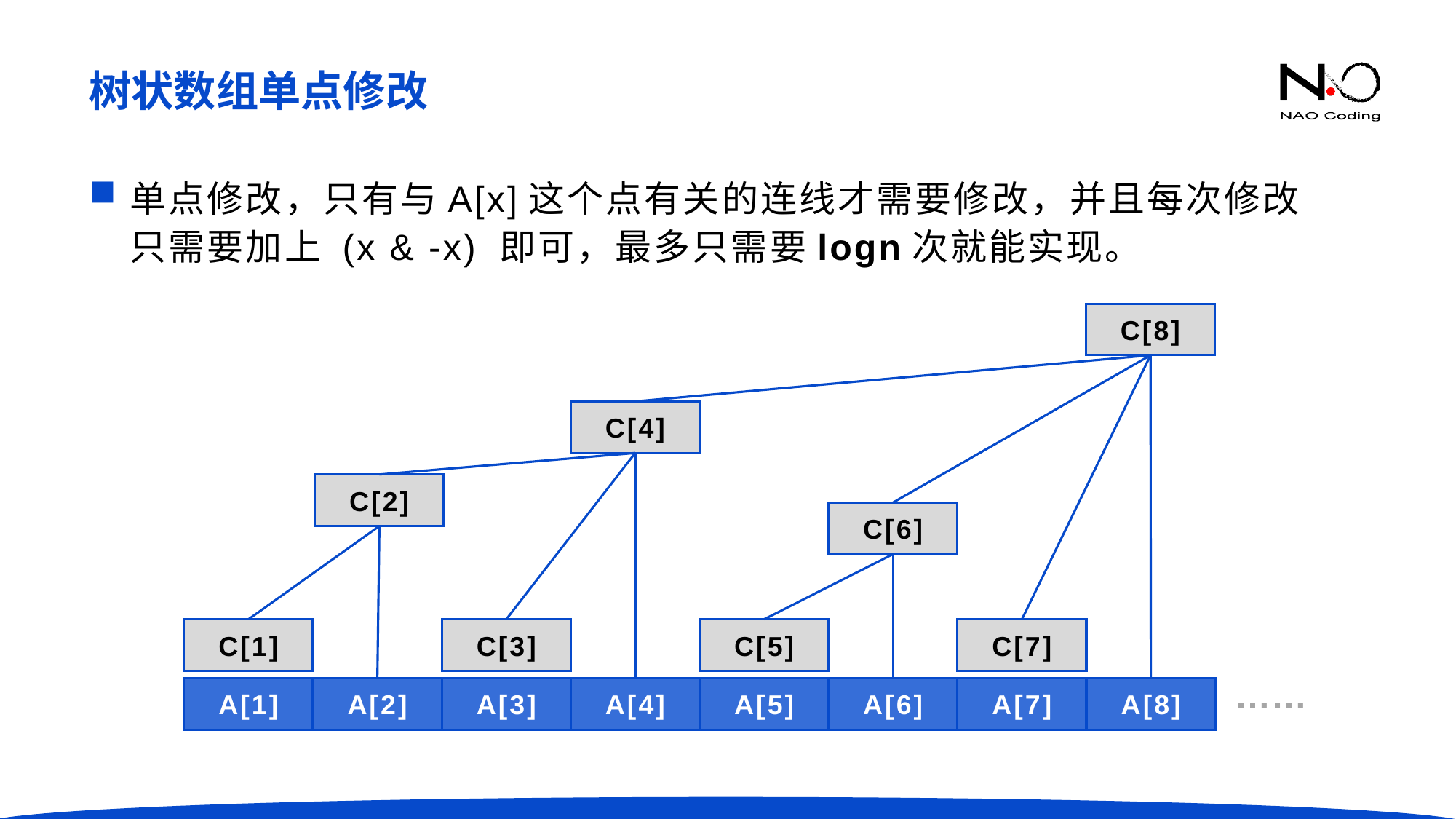

树状数组单点修改
单点修改，只有与A[x]这个点有关的连线才需要修改，并且每次修改只需要加上 (x & -x) 即可，最多只需要logn次就能实现。
C[8]
C[4]
C[2]
C[6]
C[1]
C[3]
C[5]
C[7]
A[1]
A[2]
A[3]
A[4]
A[5]
A[6]
A[7]
A[8]
……